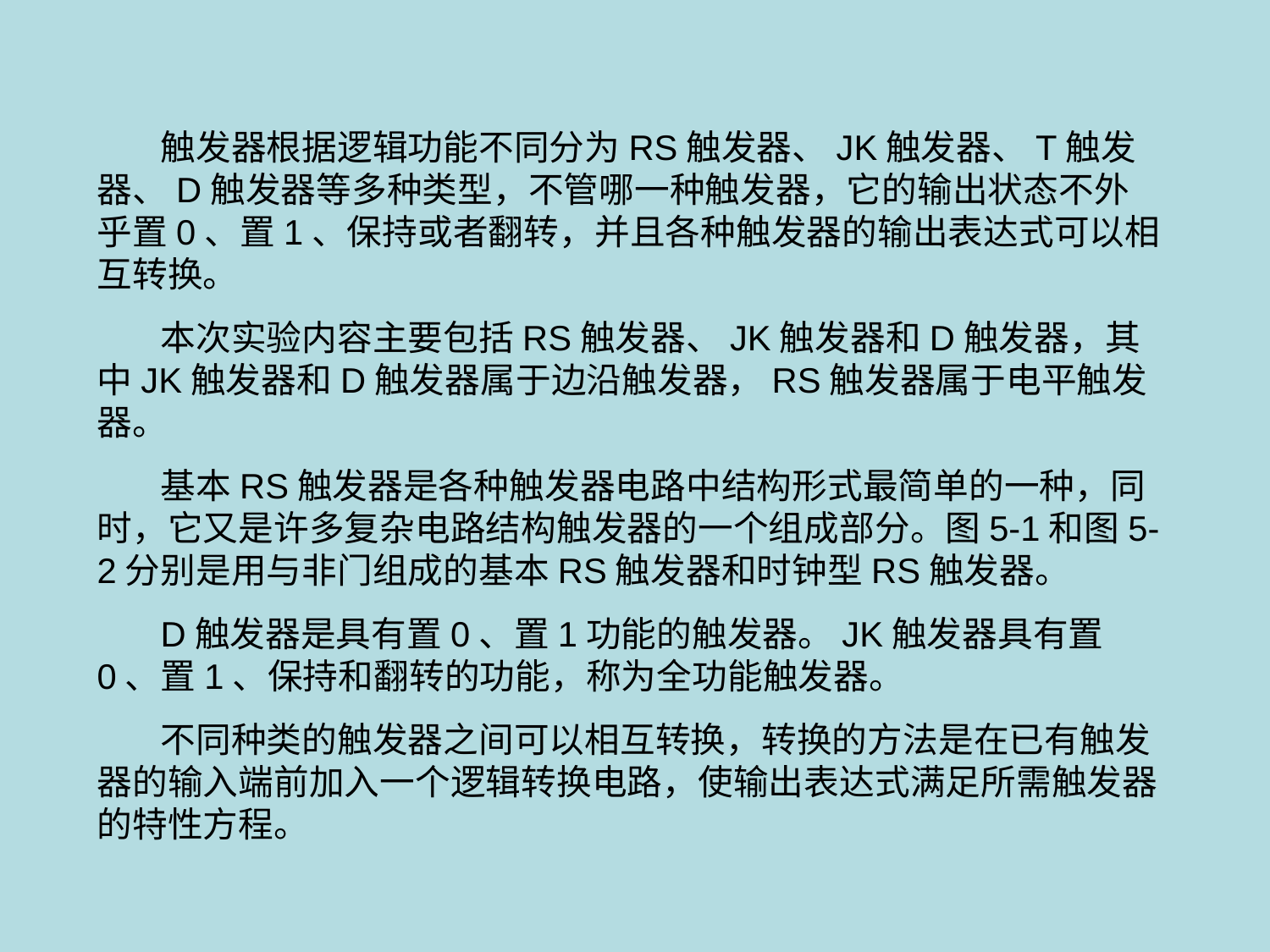

触发器根据逻辑功能不同分为RS触发器、JK触发器、T触发器、D触发器等多种类型，不管哪一种触发器，它的输出状态不外乎置0、置1、保持或者翻转，并且各种触发器的输出表达式可以相互转换。
本次实验内容主要包括RS触发器、JK触发器和D触发器，其中JK触发器和D触发器属于边沿触发器，RS触发器属于电平触发器。
基本RS触发器是各种触发器电路中结构形式最简单的一种，同时，它又是许多复杂电路结构触发器的一个组成部分。图5-1和图5-2分别是用与非门组成的基本RS触发器和时钟型RS触发器。
D触发器是具有置0、置1功能的触发器。JK触发器具有置0、置1、保持和翻转的功能，称为全功能触发器。
不同种类的触发器之间可以相互转换，转换的方法是在已有触发器的输入端前加入一个逻辑转换电路，使输出表达式满足所需触发器的特性方程。